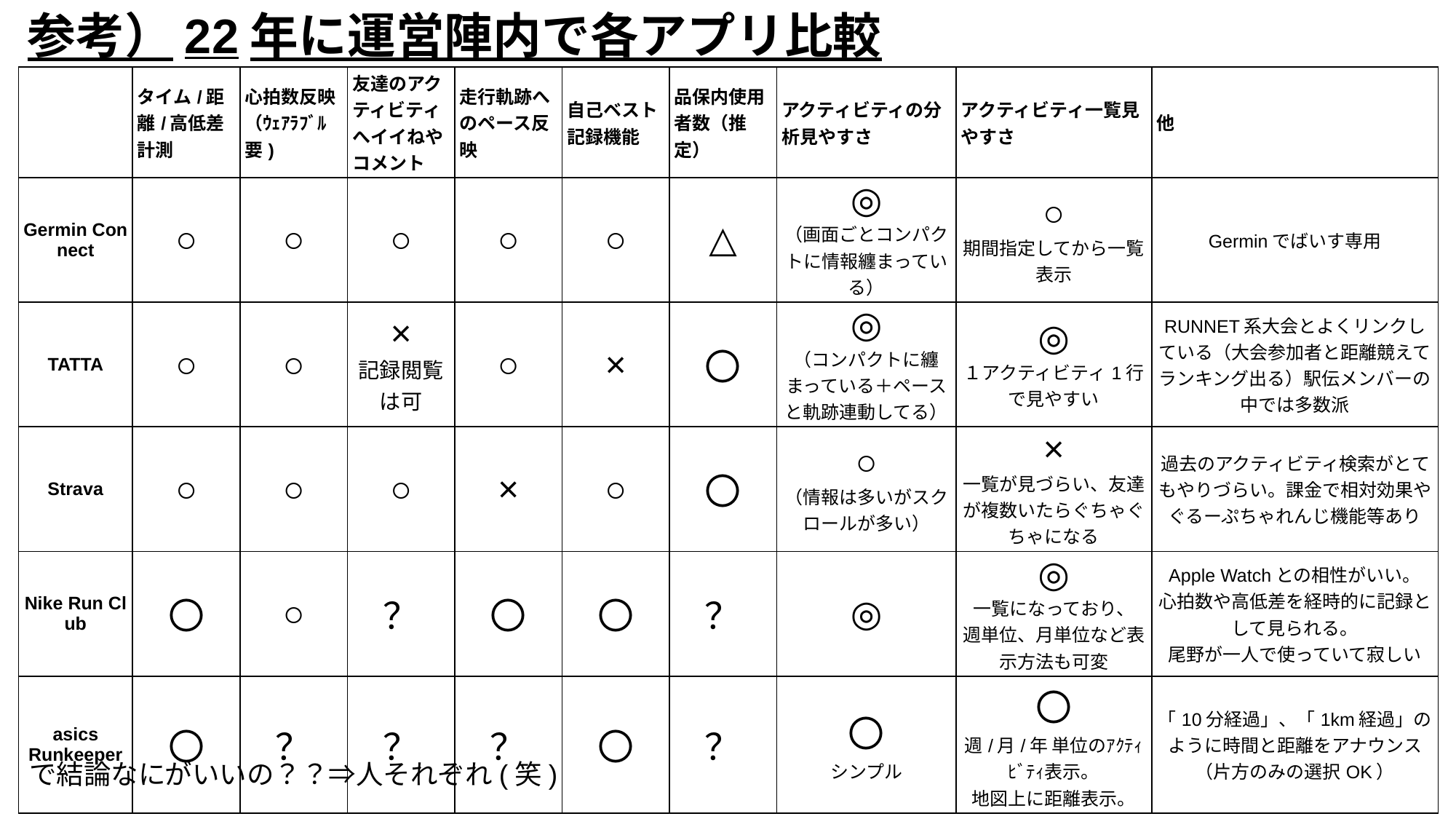

参考）22年に運営陣内で各アプリ比較
| ​ | タイム/距離/高低差計測​ | 心拍数反映（ｳｪｱﾗﾌﾞﾙ要)​ | 友達のアクティビティへイイねやコメント | 走行軌跡へのペース反映​ | 自己ベスト記録機能​ | 品保内使用者数（推定） | アクティビティの分析見やすさ​ | アクティビティ一覧見やすさ​ | 他​ |
| --- | --- | --- | --- | --- | --- | --- | --- | --- | --- |
| Germin Connect​ | ○​ | ○​ | ○​ | ○​ | ○​ | △ | ◎​ （画面ごとコンパクトに情報纏まっている）​ | ○​ 期間指定してから一覧表示​ | Germinでばいす専用​ |
| TATTA​ | ○​ | ○​ | × 記録閲覧は可​ | ○​ | ×​ | 〇 | ◎​ （コンパクトに纏まっている＋ペースと軌跡連動してる）​ | ◎​ １アクティビティ1行で見やすい​ | RUNNET系大会とよくリンクしている（大会参加者と距離競えてランキング出る）駅伝メンバーの中では多数派​ |
| Strava​ | ○​ | ○​ | ○​ | ×​ | ○​ | 〇 | ○​ （情報は多いがスクロールが多い）​ | × 一覧が見づらい、友達が複数いたらぐちゃぐちゃになる​ | 過去のアクティビティ検索がとてもやりづらい。課金で相対効果やぐるーぷちゃれんじ機能等あり​ |
| Nike Run Club​ | 〇​ | ○​ | ？​ | 〇​ | 〇​ | ？ | ◎​ | ◎​ 一覧になっており、​ 週単位、月単位など表示方法も可変​ | Apple Watchとの相性がいい。​ 心拍数や高低差を経時的に記録として見られる。​ 尾野が一人で使っていて寂しい​ |
| asics​ Runkeeper​ | 〇​ | ？​ | ？​ | ？​ | 〇​ | ？ | 〇​ シンプル​ | 〇​ 週/月/年 単位のｱｸﾃｨﾋﾞﾃｨ表示。​ 地図上に距離表示。​ | 「10分経過」、「1km経過」のように時間と距離をアナウンス（片方のみの選択OK）​ |
で結論なにがいいの？？⇒人それぞれ(笑)